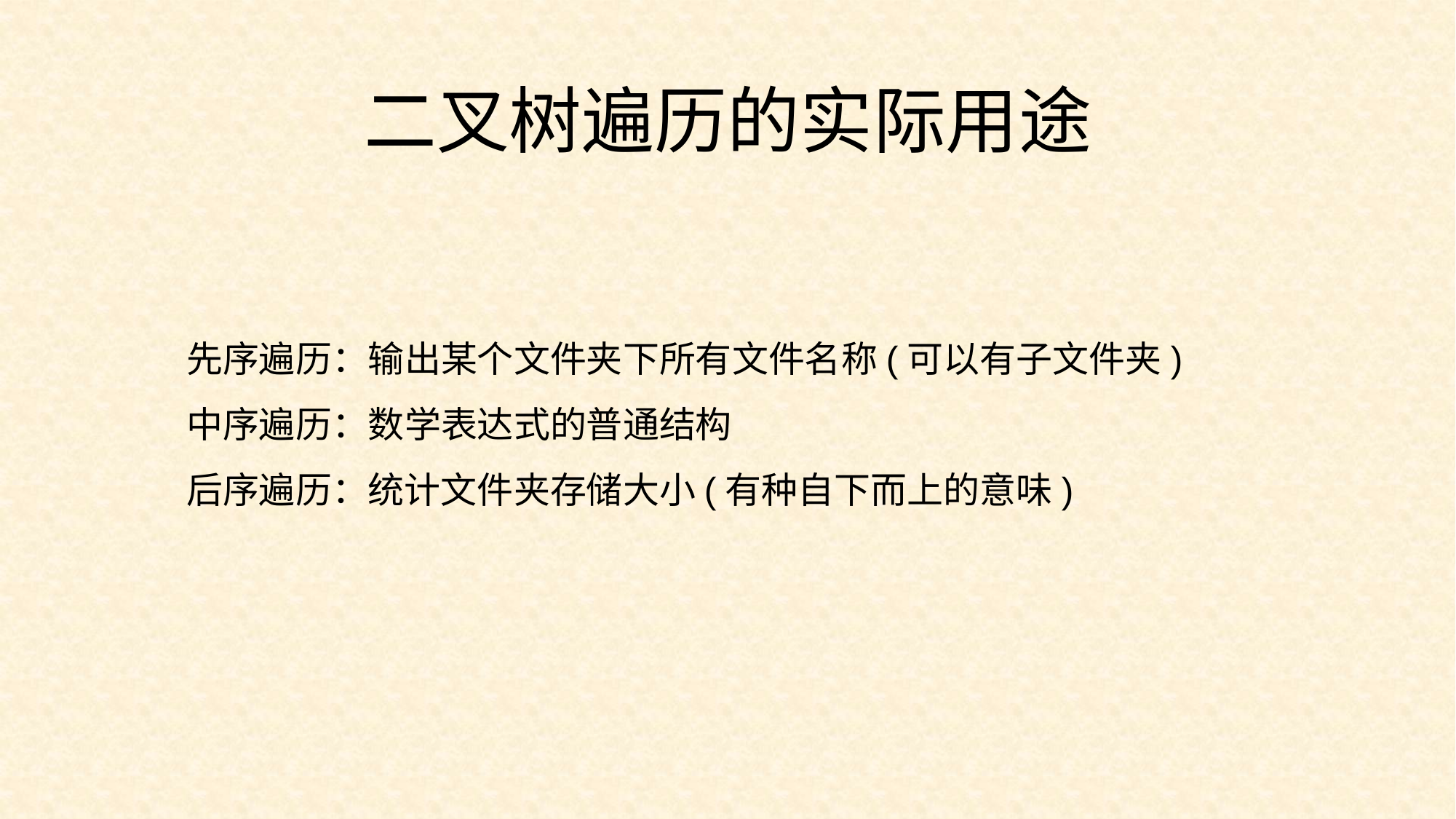

二叉树遍历的实际用途
先序遍历：输出某个文件夹下所有文件名称(可以有子文件夹)
中序遍历：数学表达式的普通结构
后序遍历：统计文件夹存储大小(有种自下而上的意味)